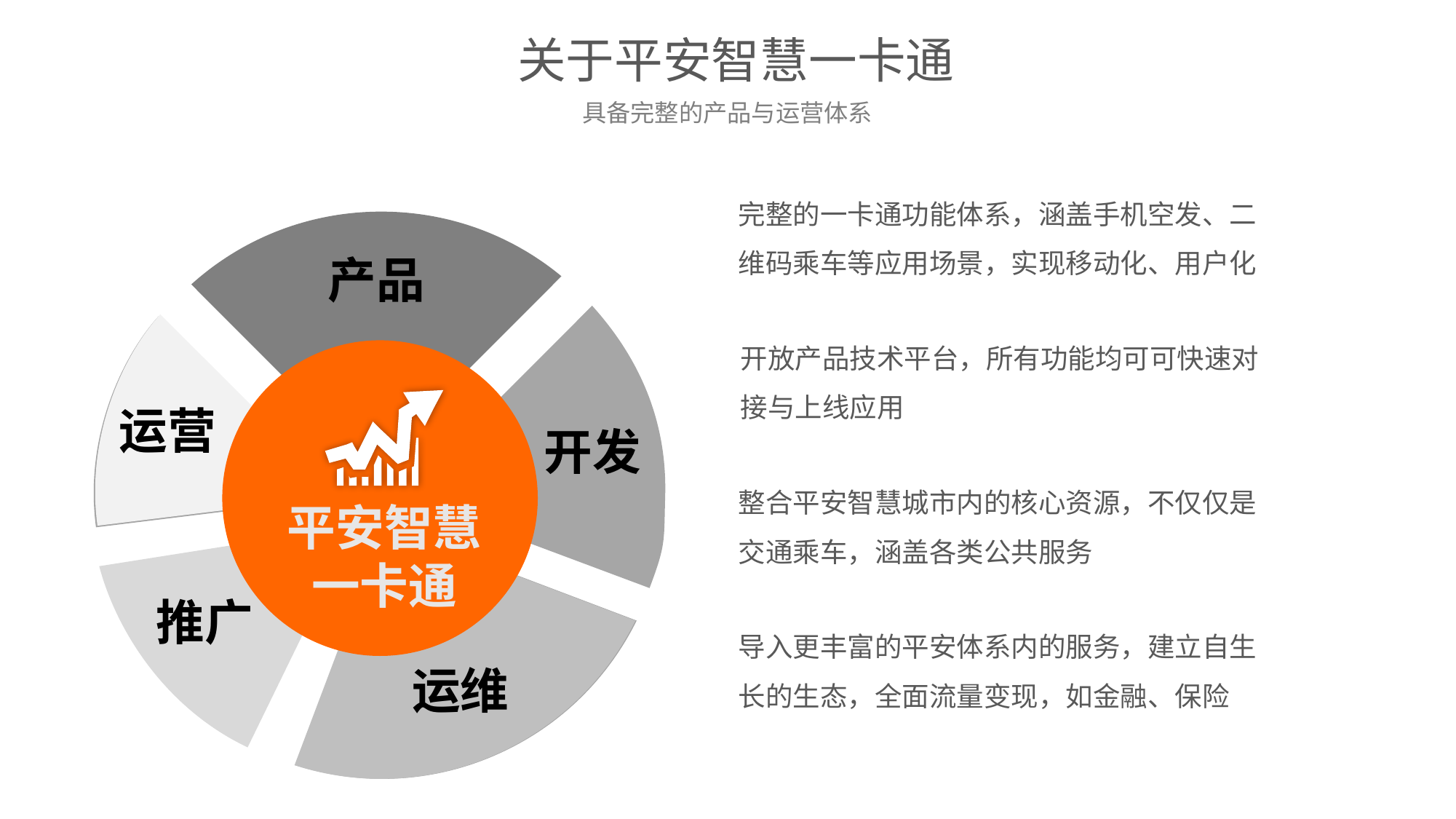

关于平安智慧一卡通
具备完整的产品与运营体系
完整的一卡通功能体系，涵盖手机空发、二维码乘车等应用场景，实现移动化、用户化

产品

开发

运营

平安智慧
一卡通

推广

运维

开放产品技术平台，所有功能均可可快速对接与上线应用
整合平安智慧城市内的核心资源，不仅仅是交通乘车，涵盖各类公共服务
导入更丰富的平安体系内的服务，建立自生长的生态，全面流量变现，如金融、保险